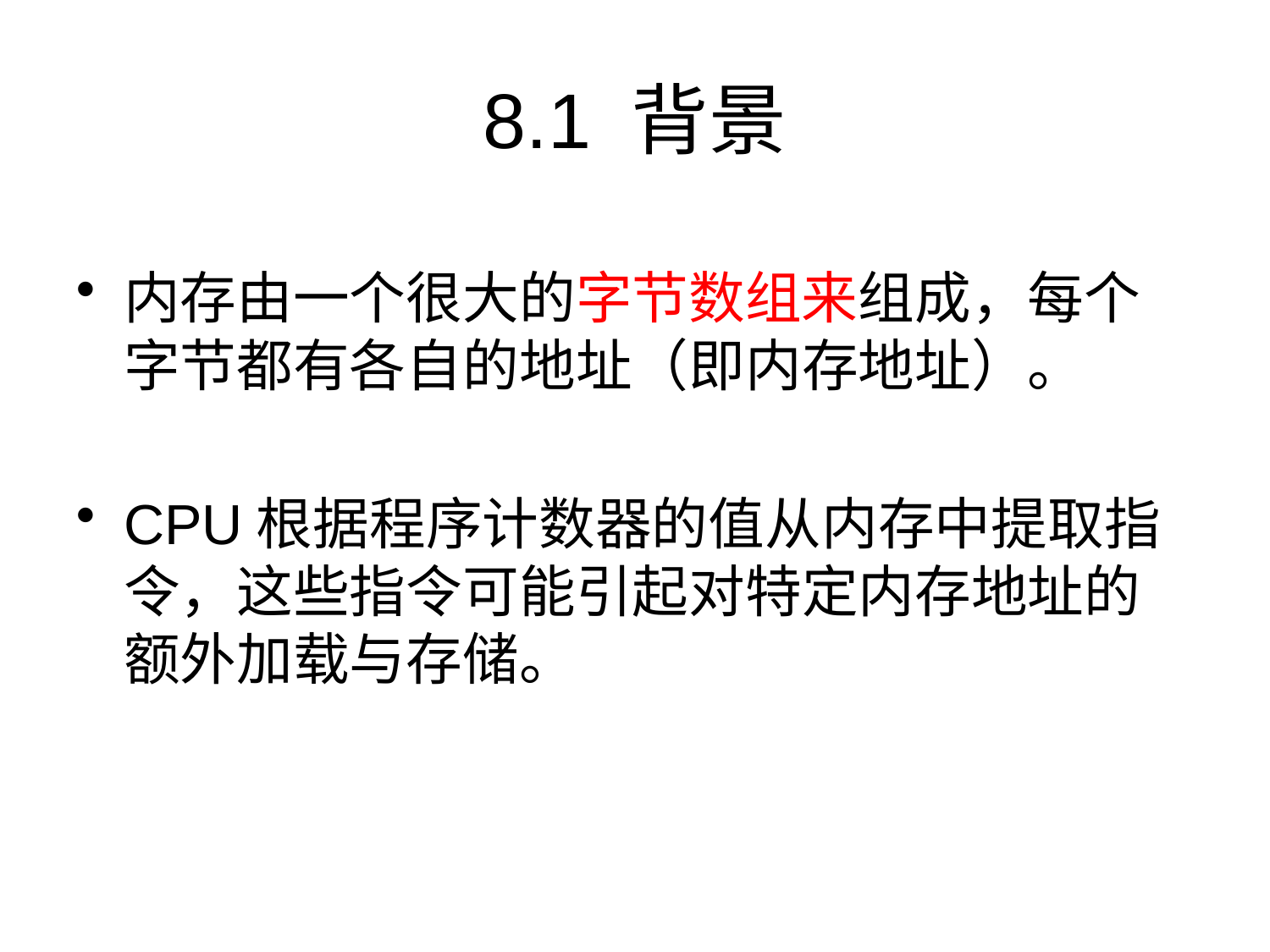

# 8.1 背景

内存由一个很大的字节数组来组成，每个字节都有各自的地址（即内存地址）。

CPU根据程序计数器的值从内存中提取指令，这些指令可能引起对特定内存地址的额外加载与存储。